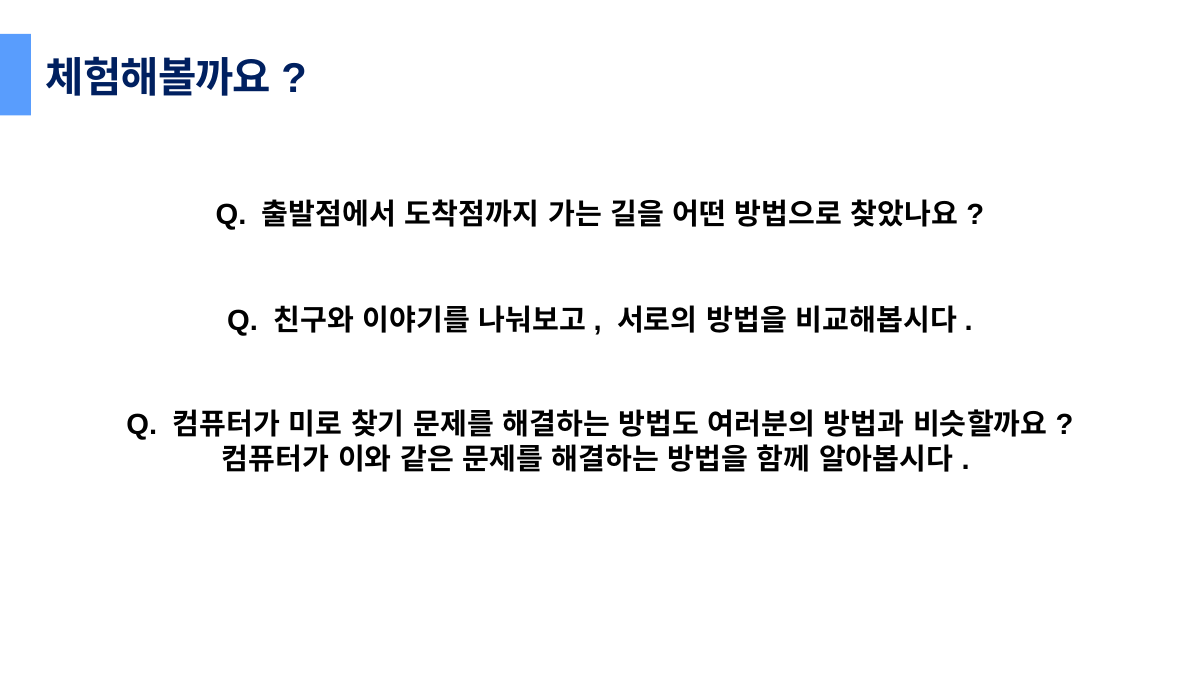

체험해볼까요?
Q. 출발점에서 도착점까지 가는 길을 어떤 방법으로 찾았나요?

Q. 친구와 이야기를 나눠보고, 서로의 방법을 비교해봅시다.

Q. 컴퓨터가 미로 찾기 문제를 해결하는 방법도 여러분의 방법과 비슷할까요?
컴퓨터가 이와 같은 문제를 해결하는 방법을 함께 알아봅시다.